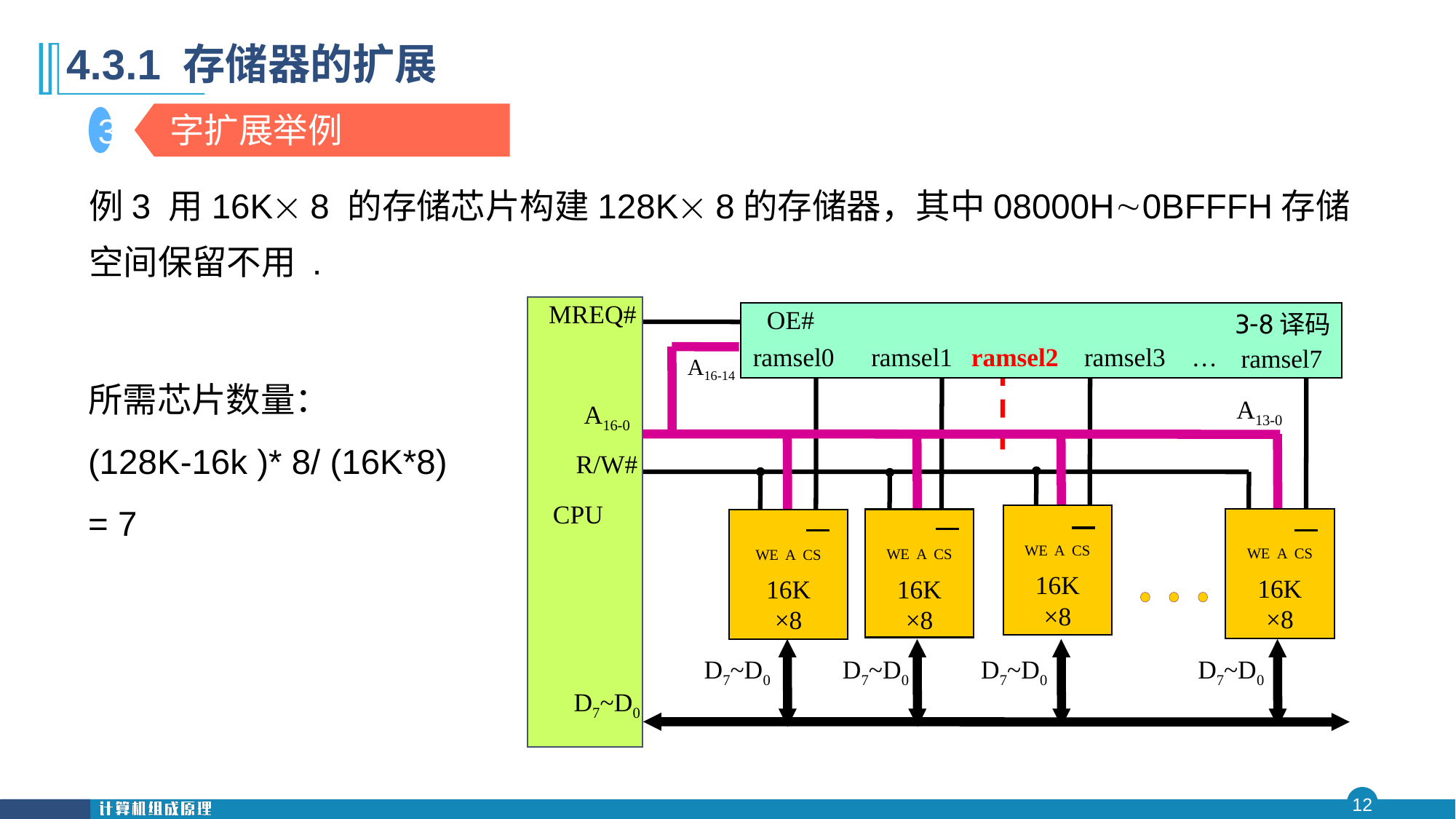

第四 章
# 4.3.1 存储器的扩展
字扩展举例

3
例3 用16K× 8 的存储芯片构建128K× 8的存储器，其中08000H∼0BFFFH存储空间保留不用 .

MREQ#
A16-0
R/W#
CPU
D7~D0
OE#
3-8译码
ramsel0
ramsel1
ramsel3
…
ramsel7

ramsel2

A16-14

A13-0

WE  A  CS
16K
×8

WE  A  CS
16K
×8

WE  A  CS
16K
×8

WE  A  CS
16K
×8

D7~D0
D7~D0
D7~D0
D7~D0

所需芯片数量：
(128K-16k )* 8/ (16K*8)
= 7